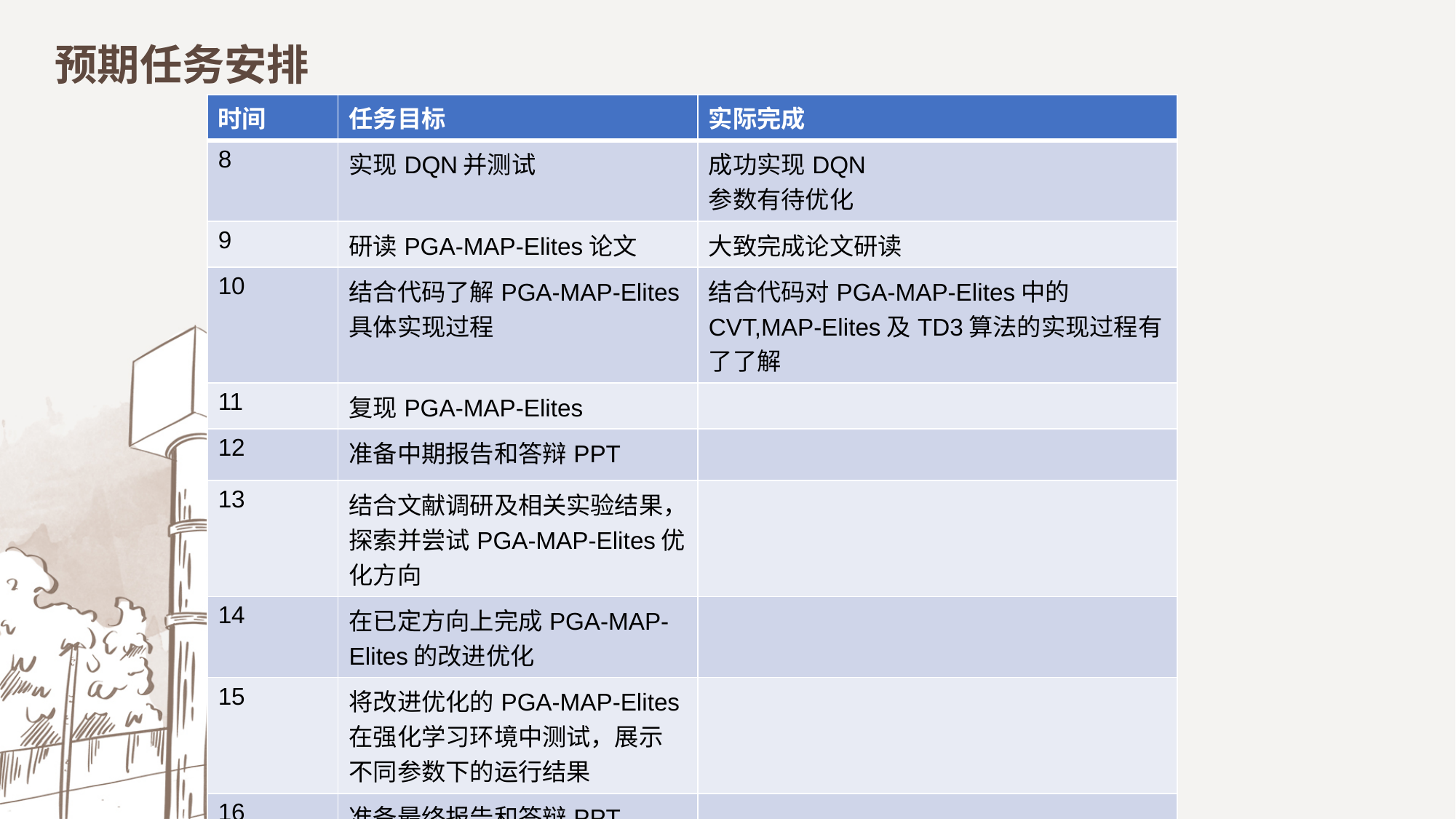

预期任务安排
| 时间 | 任务目标 | 实际完成 |
| --- | --- | --- |
| 8 | 实现DQN并测试 | 成功实现DQN 参数有待优化 |
| 9 | 研读PGA-MAP-Elites论文 | 大致完成论文研读 |
| 10 | 结合代码了解PGA-MAP-Elites具体实现过程 | 结合代码对PGA-MAP-Elites中的CVT,MAP-Elites及TD3算法的实现过程有了了解 |
| 11 | 复现PGA-MAP-Elites |  |
| 12 | 准备中期报告和答辩PPT |  |
| 13 | 结合文献调研及相关实验结果，探索并尝试PGA-MAP-Elites优化方向 |  |
| 14 | 在已定方向上完成PGA-MAP-Elites的改进优化 |  |
| 15 | 将改进优化的PGA-MAP-Elites在强化学习环境中测试，展示不同参数下的运行结果 |  |
| 16 | 准备最终报告和答辩PPT |  |